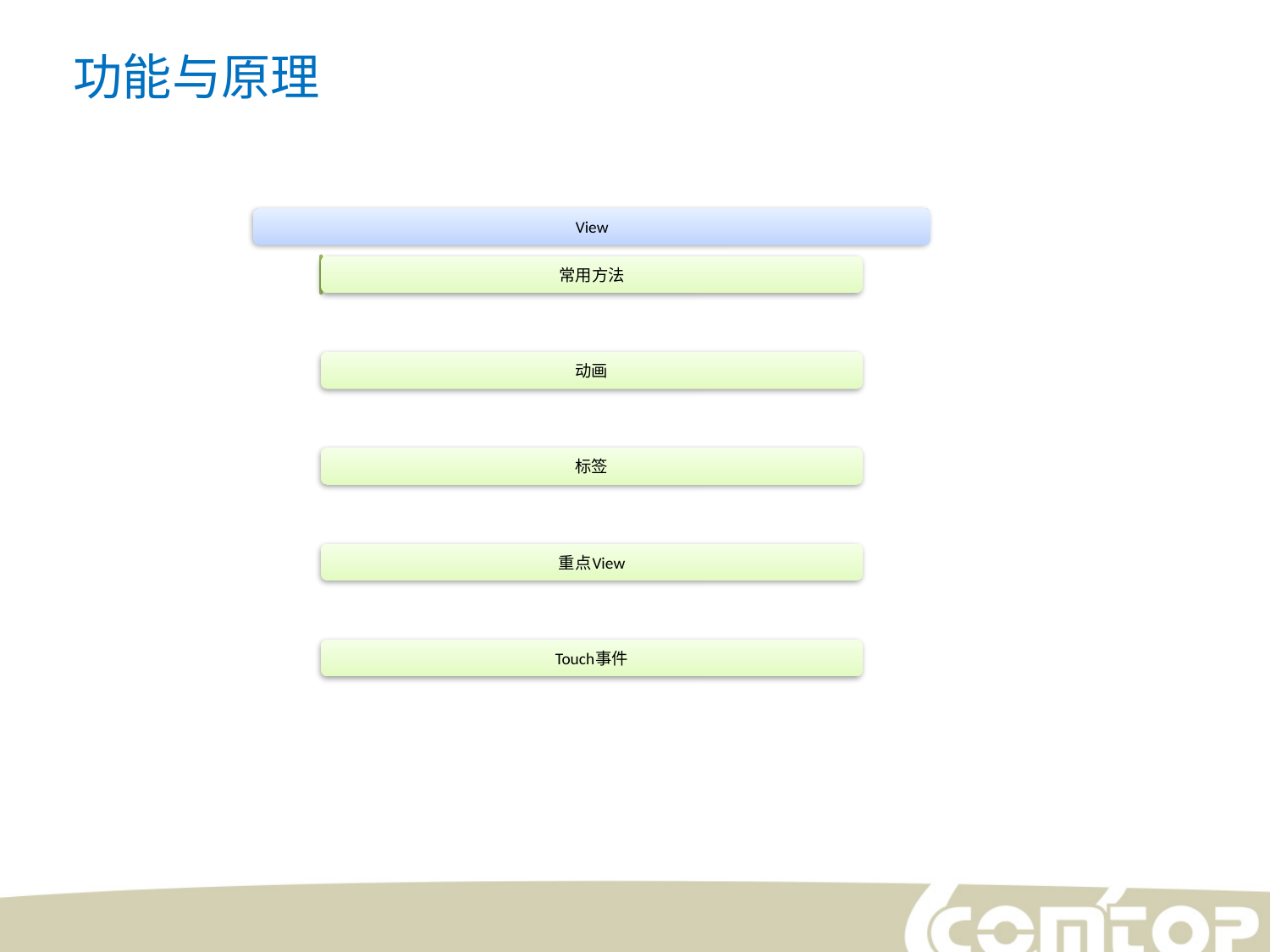

功能与原理
View
常用方法
动画
标签
Touch事件
重点View